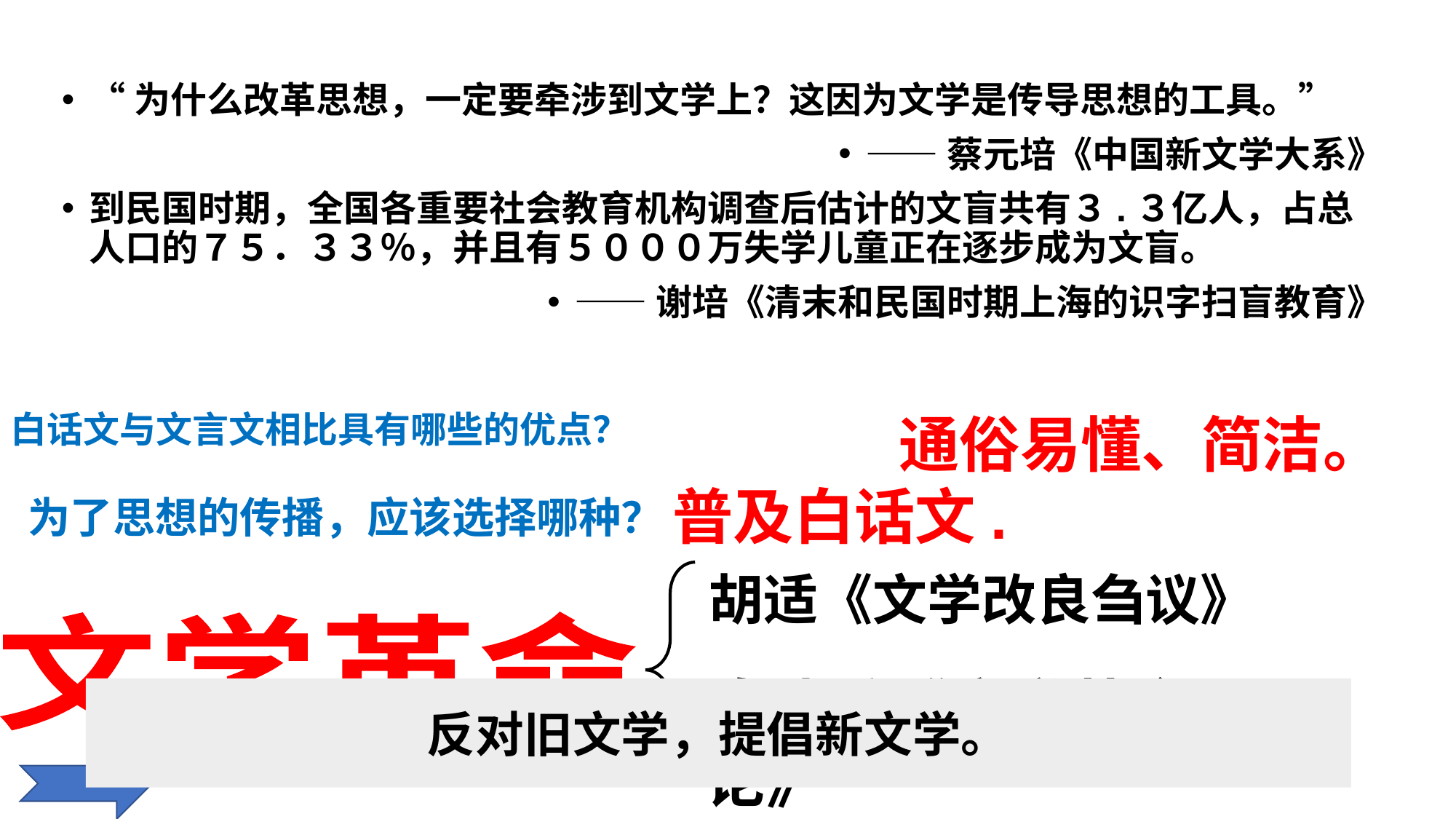

“为什么改革思想，一定要牵涉到文学上？这因为文学是传导思想的工具。”
——蔡元培《中国新文学大系》
到民国时期，全国各重要社会教育机构调查后估计的文盲共有３.３亿人，占总人口的７５．３３％，并且有５０００万失学儿童正在逐步成为文盲。
——谢培《清末和民国时期上海的识字扫盲教育》

通俗易懂、简洁。
白话文与文言文相比具有哪些的优点？
普及白话文.
为了思想的传播，应该选择哪种？
胡适《文学改良刍议》

文学革命
陈独秀《文学革命论》
反对旧文学，提倡新文学。